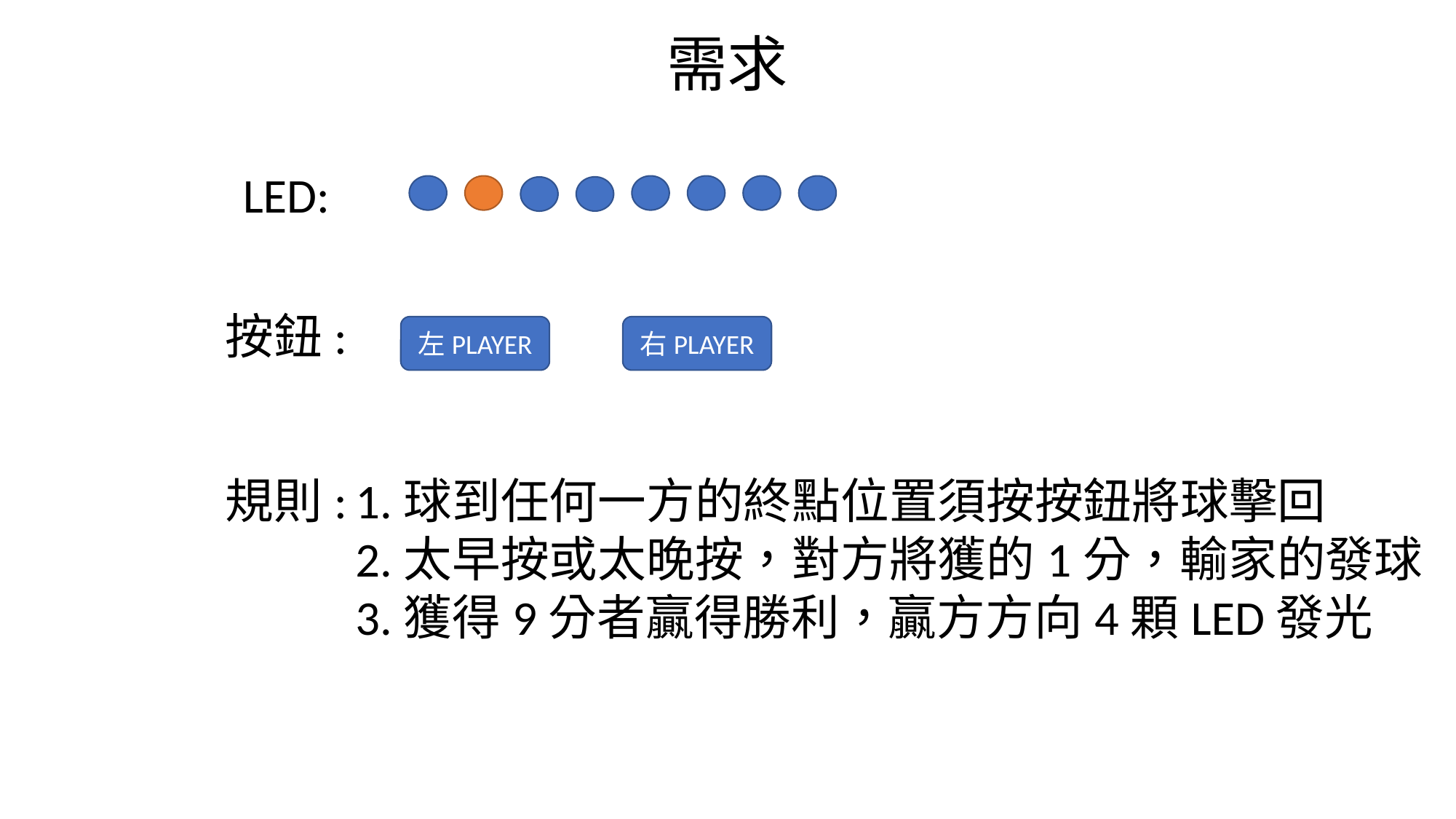

# 需求
LED:

按鈕:
左PLAYER
右PLAYER
規則:
1.球到任何一方的終點位置須按按鈕將球擊回
2.太早按或太晚按，對方將獲的1分，輸家的發球
3.獲得9分者贏得勝利，贏方方向4顆LED發光